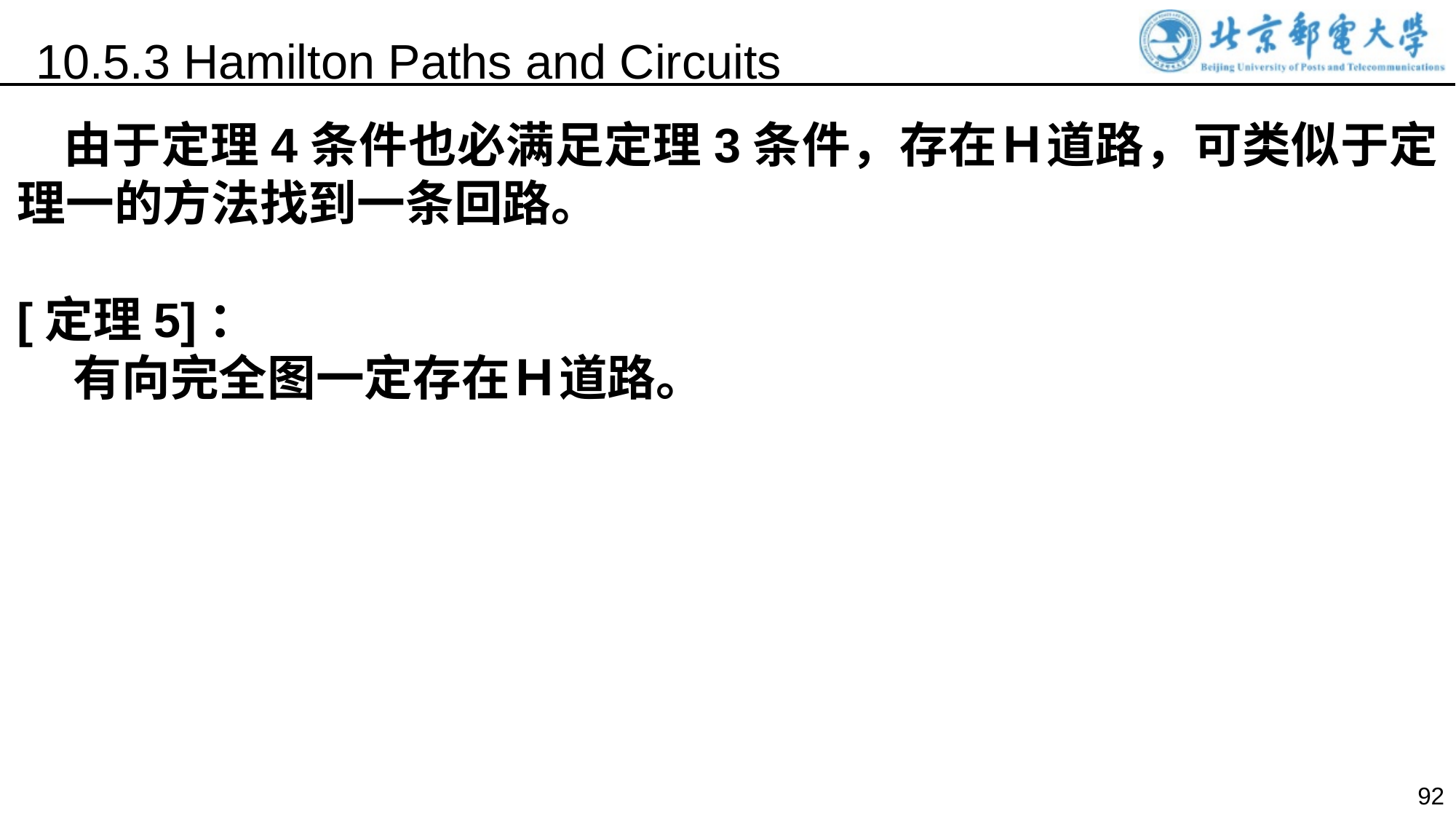

10.5.3 Hamilton Paths and Circuits
   由于定理4条件也必满足定理3条件，存在Ｈ道路，可类似于定理一的方法找到一条回路。

[定理5]：
    有向完全图一定存在Ｈ道路。